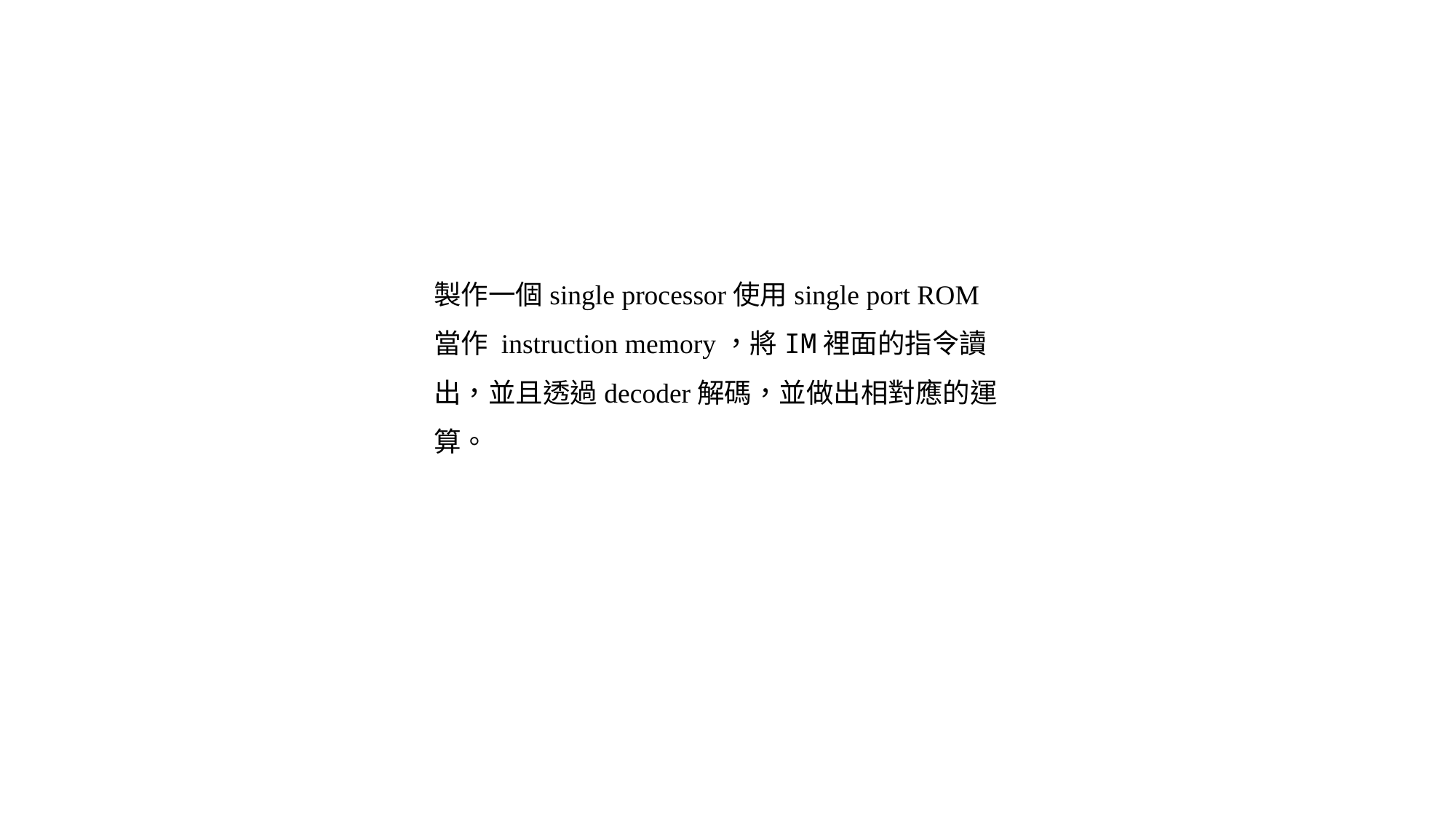

製作一個single processor使用single port ROM 當作 instruction memory，將IM裡面的指令讀出，並且透過decoder解碼，並做出相對應的運算。